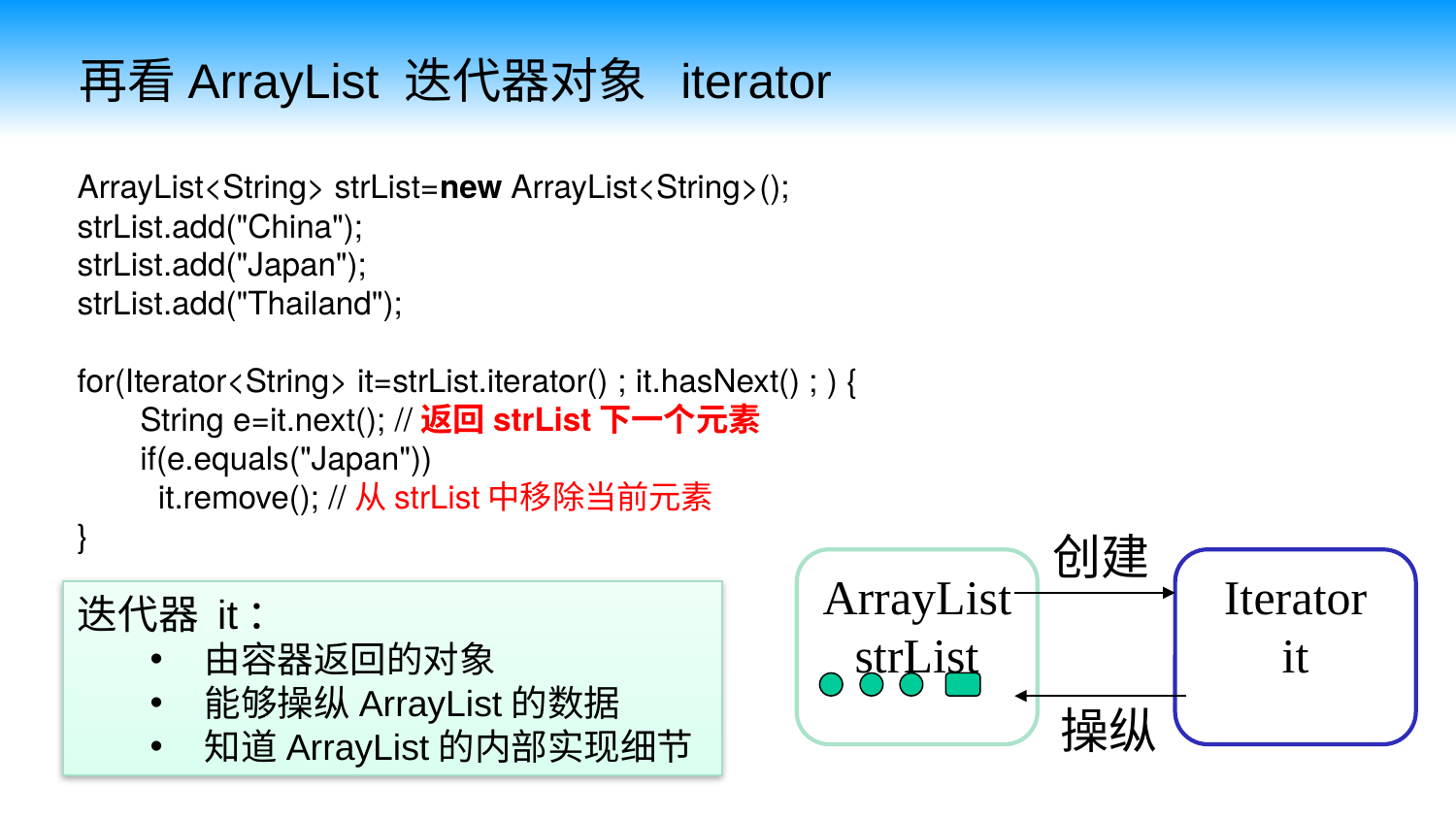

再看ArrayList 迭代器对象  iterator
ArrayList<String> strList=new ArrayList<String>();
strList.add("China");
strList.add("Japan");
strList.add("Thailand");

for(Iterator<String> it=strList.iterator() ; it.hasNext() ; ) {
       String e=it.next(); //返回strList下一个元素
       if(e.equals("Japan"))
         it.remove(); //从strList中移除当前元素
}

创建
ArrayList
strList
Iterator
it

操纵
迭代器 it：
由容器返回的对象
能够操纵ArrayList的数据
知道ArrayList的内部实现细节